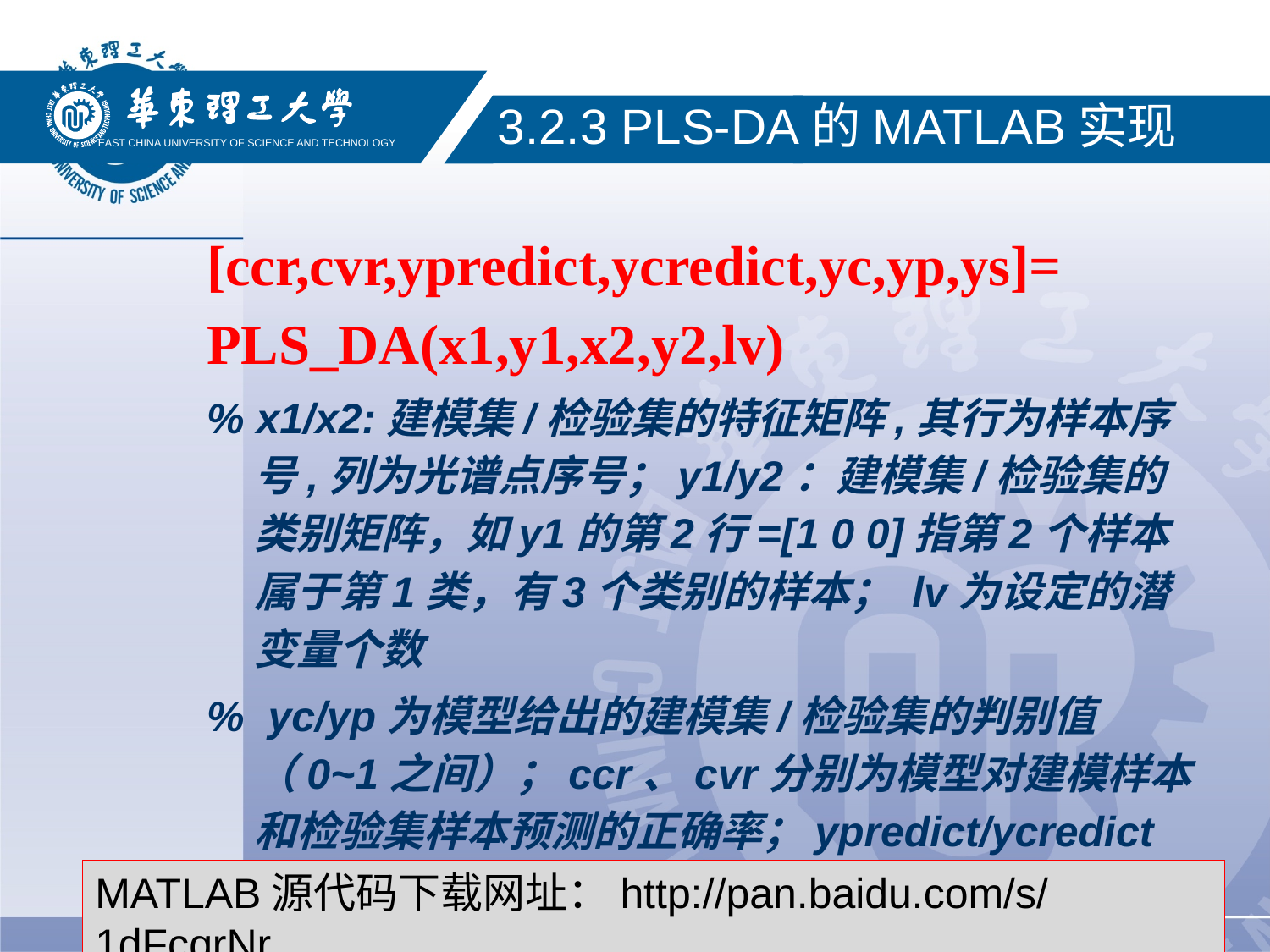

EAST CHINA UNIVERSITY OF SCIENCE AND TECHNOLOGY
3.2.3 PLS-DA的MATLAB实现

[ccr,cvr,ypredict,ycredict,yc,yp,ys]=
PLS_DA(x1,y1,x2,y2,lv)
% x1/x2:建模集/检验集的特征矩阵,其行为样本序号,列为光谱点序号；y1/y2：建模集/检验集的类别矩阵，如y1的第2行=[1 0 0]指第2个样本属于第1类，有3个类别的样本； lv为设定的潜变量个数
%  yc/yp为模型给出的建模集/检验集的判别值（0~1之间）；ccr、cvr分别为模型对建模样本和检验集样本预测的正确率；ypredict/ycredict为模型给出的检验集/建模集类别矩阵。

MATLAB源代码下载网址：http://pan.baidu.com/s/1dFcqrNr